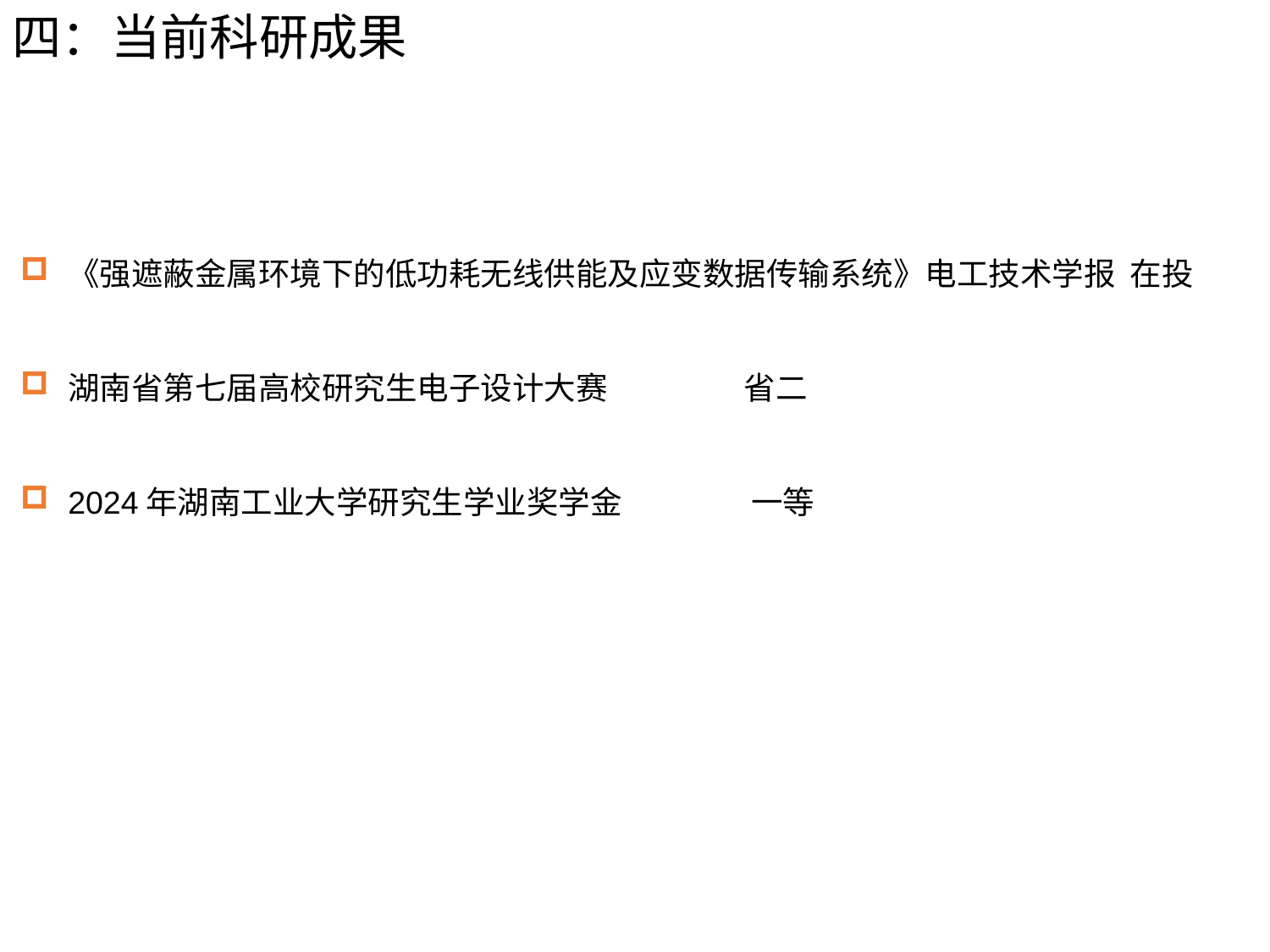

四：当前科研成果
《强遮蔽金属环境下的低功耗无线供能及应变数据传输系统》电工技术学报  在投

湖南省第七届高校研究生电子设计大赛                   省二

2024年湖南工业大学研究生学业奖学金                  一等

20